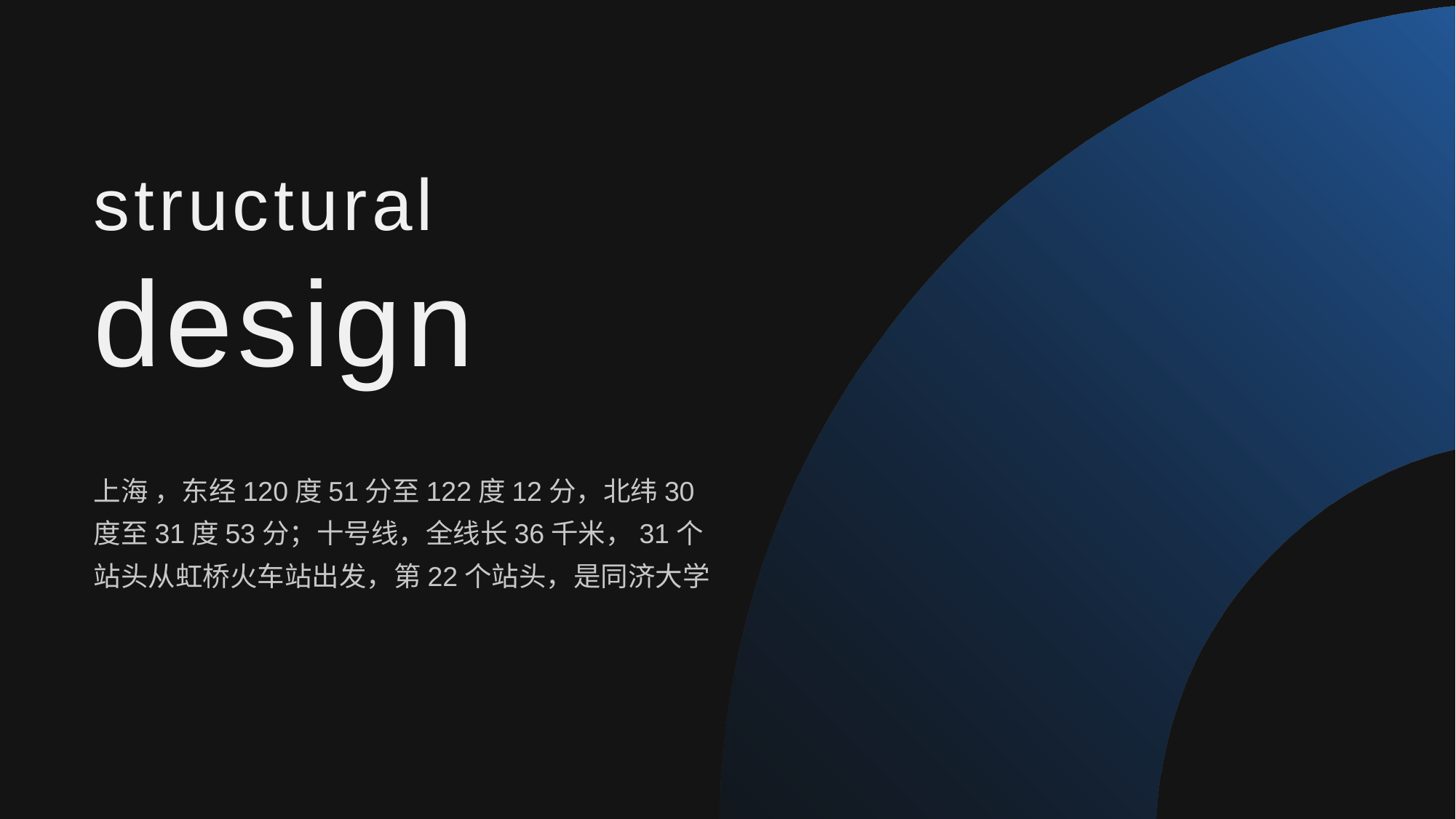

structural
design

上海 ，东经120度51分至122度12分，北纬30度至31度53分；十号线，全线长36千米，31个站头从虹桥火车站出发，第22个站头，是同济大学